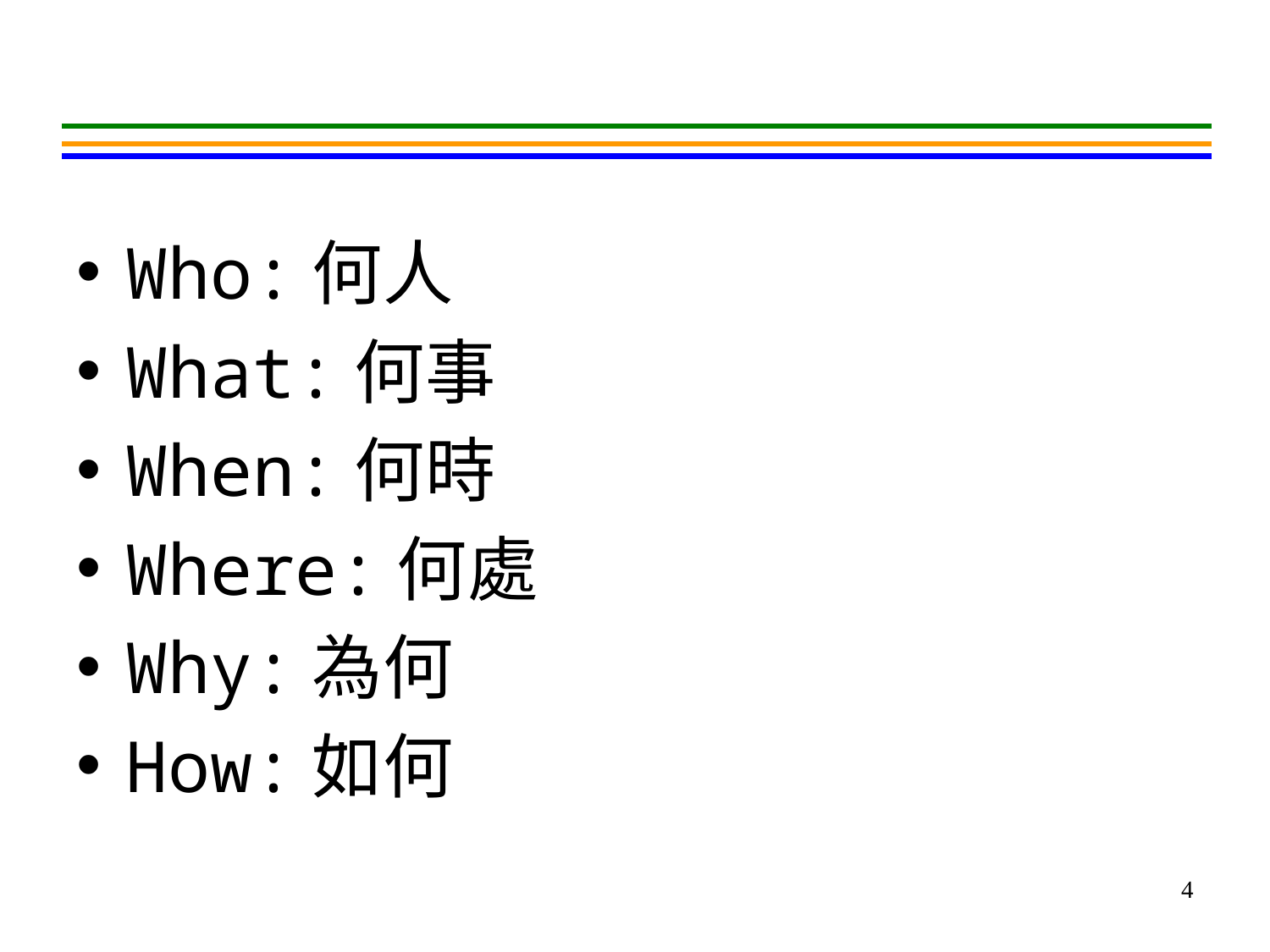

#
Who:何人
What:何事
When:何時
Where:何處
Why:為何
How:如何

4